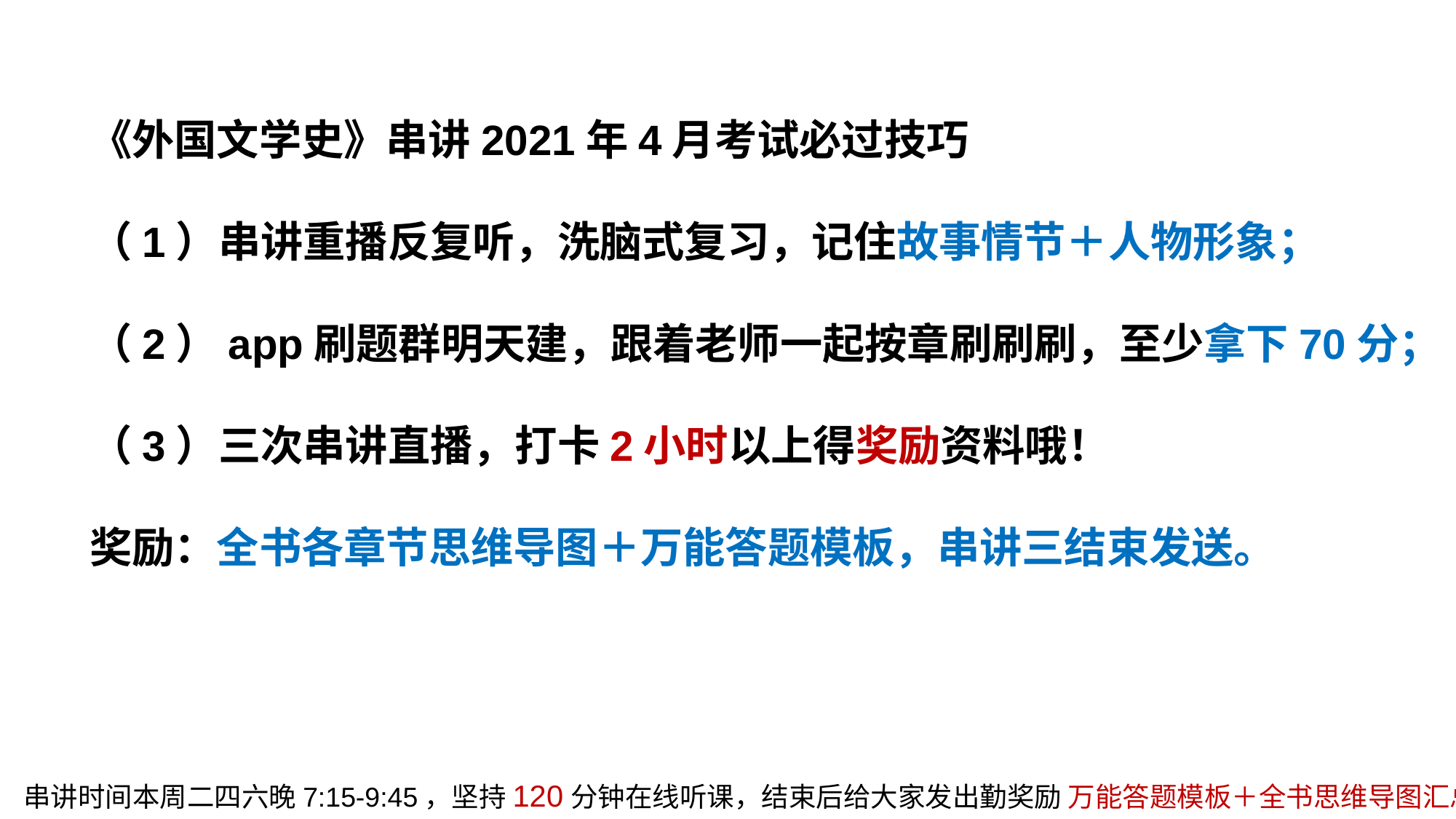

《外国文学史》串讲2021年4月考试必过技巧
（1）串讲重播反复听，洗脑式复习，记住故事情节＋人物形象；
（2）app刷题群明天建，跟着老师一起按章刷刷刷，至少拿下70分；
（3）三次串讲直播，打卡2小时以上得奖励资料哦！
奖励：全书各章节思维导图＋万能答题模板，串讲三结束发送。